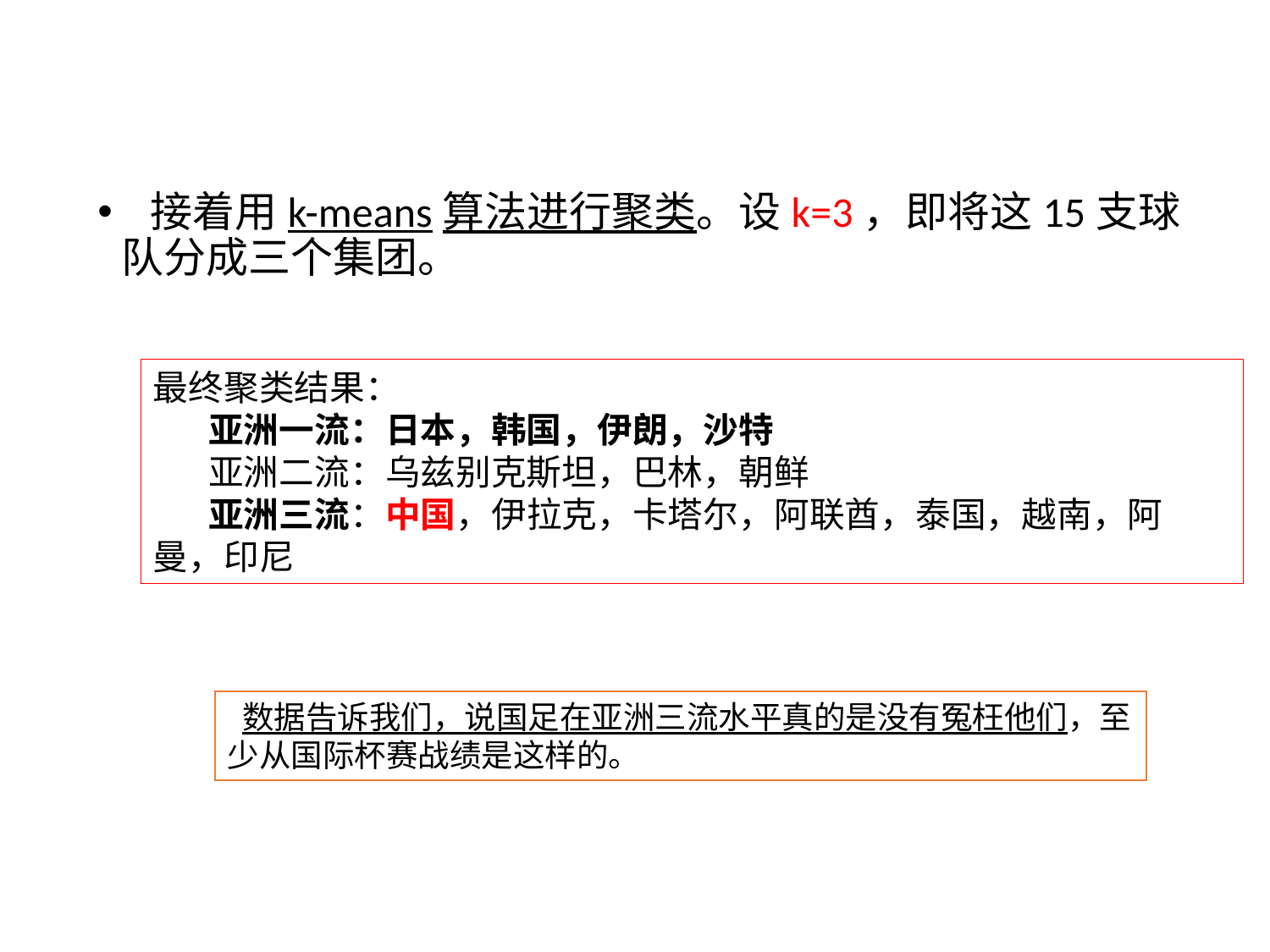

#
  接着用k-means算法进行聚类。设k=3，即将这15支球队分成三个集团。
最终聚类结果：
      亚洲一流：日本，韩国，伊朗，沙特
      亚洲二流：乌兹别克斯坦，巴林，朝鲜
      亚洲三流：中国，伊拉克，卡塔尔，阿联酋，泰国，越南，阿曼，印尼
 数据告诉我们，说国足在亚洲三流水平真的是没有冤枉他们，至少从国际杯赛战绩是这样的。